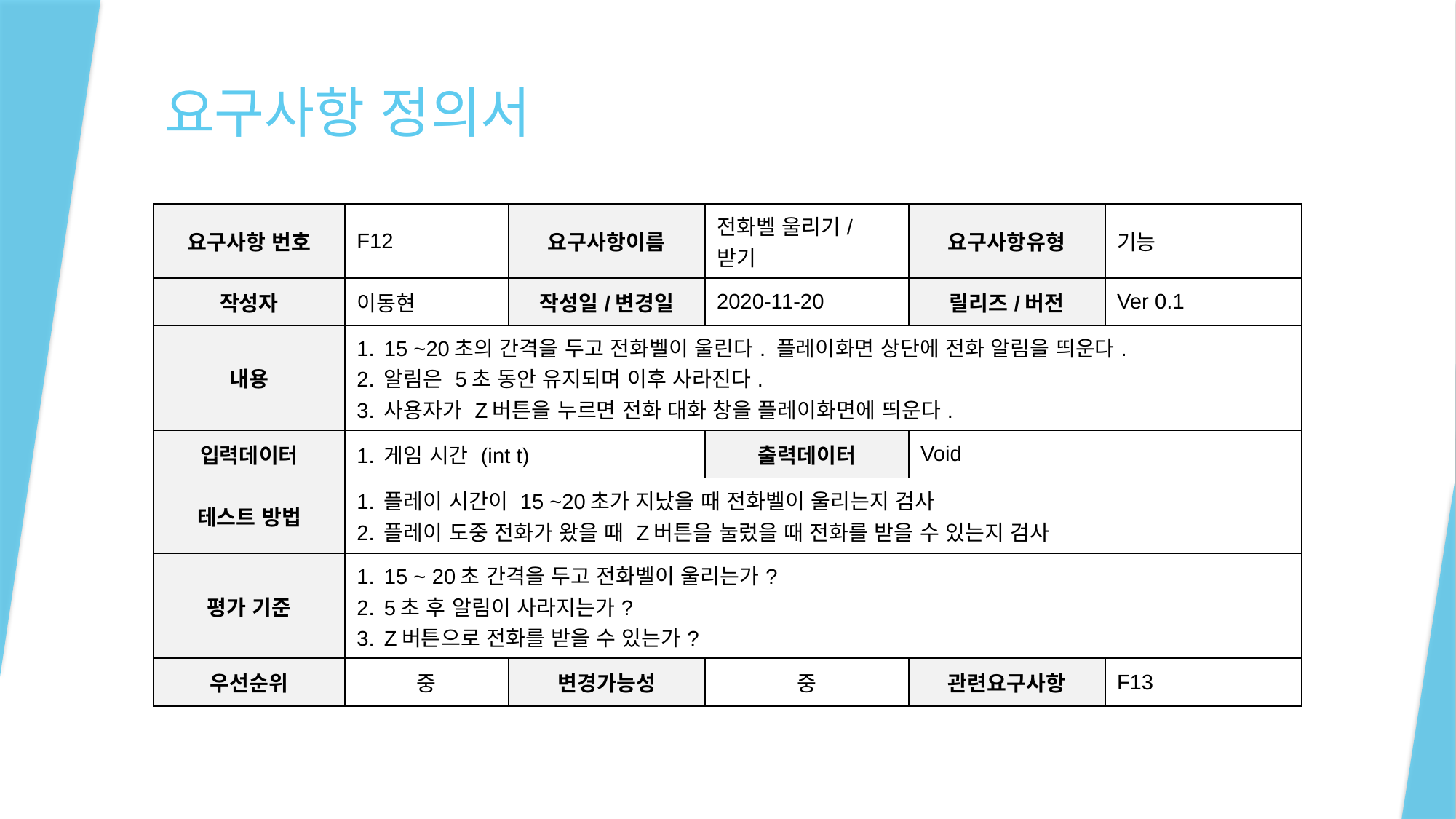

# 요구사항 정의서
| 요구사항 번호 | F12 | 요구사항이름 | 전화벨 울리기/받기 | 요구사항유형 | 기능 |
| --- | --- | --- | --- | --- | --- |
| 작성자 | 이동현 | 작성일/변경일 | 2020-11-20 | 릴리즈/버전 | Ver 0.1 |
| 내용 | 15 ~20초의 간격을 두고 전화벨이 울린다. 플레이화면 상단에 전화 알림을 띄운다. 알림은 5초 동안 유지되며 이후 사라진다. 사용자가 Z버튼을 누르면 전화 대화 창을 플레이화면에 띄운다. |  |  |  |  |
| 입력데이터 | 게임 시간 (int t) |  | 출력데이터 | Void |  |
| 테스트 방법 | 플레이 시간이 15 ~20초가 지났을 때 전화벨이 울리는지 검사 플레이 도중 전화가 왔을 때 Z버튼을 눌렀을 때 전화를 받을 수 있는지 검사 |  |  |  |  |
| 평가 기준 | 15 ~ 20초 간격을 두고 전화벨이 울리는가? 5초 후 알림이 사라지는가? Z버튼으로 전화를 받을 수 있는가? |  |  |  |  |
| 우선순위 | 중 | 변경가능성 | 중 | 관련요구사항 | F13 |